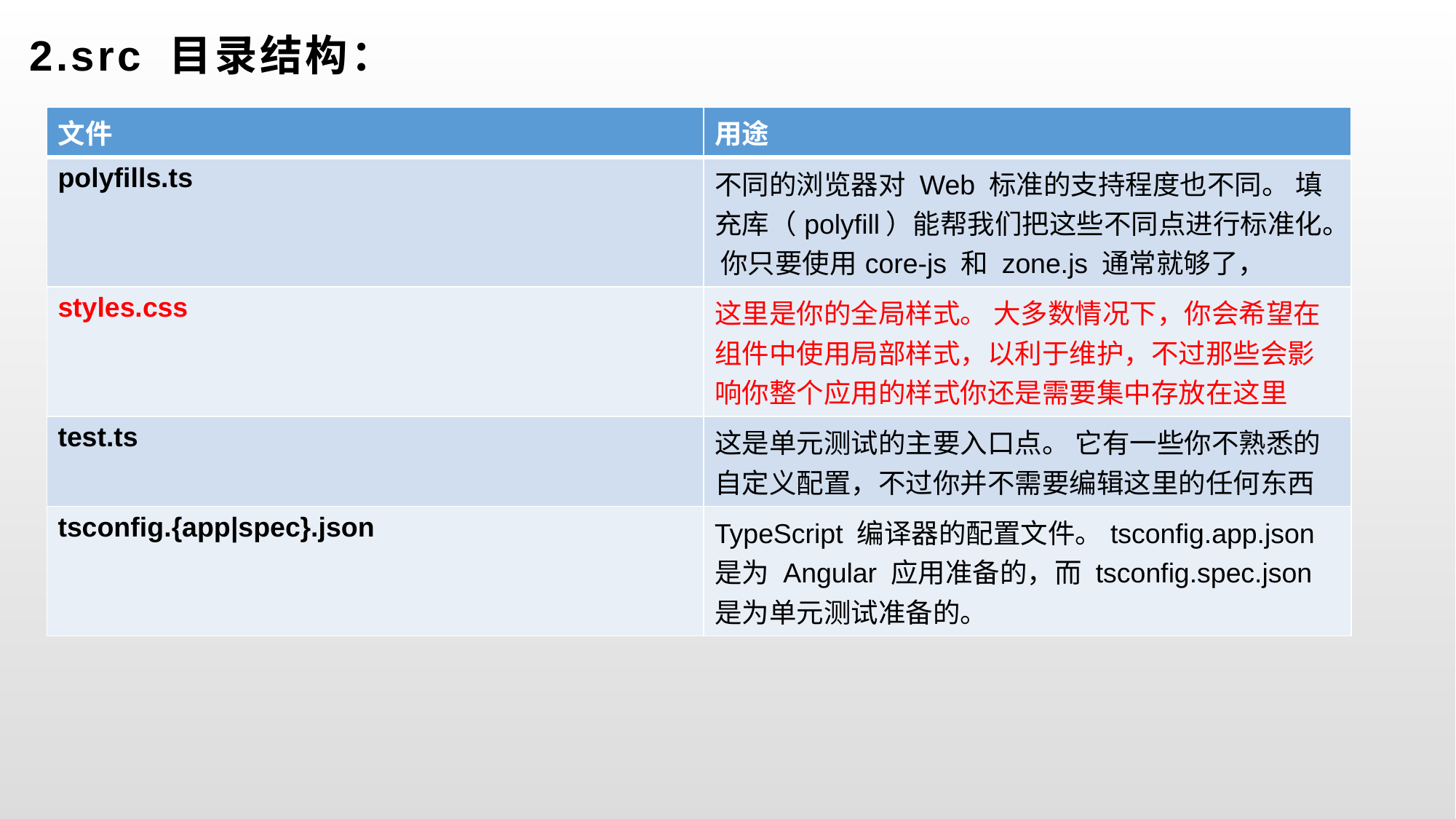

# 2.src 目录结构：
| 文件 | 用途 |
| --- | --- |
| polyfills.ts | 不同的浏览器对 Web 标准的支持程度也不同。 填充库（polyfill）能帮我们把这些不同点进行标准化。 你只要使用core-js 和 zone.js 通常就够了， |
| styles.css | 这里是你的全局样式。 大多数情况下，你会希望在组件中使用局部样式，以利于维护，不过那些会影响你整个应用的样式你还是需要集中存放在这里 |
| test.ts | 这是单元测试的主要入口点。 它有一些你不熟悉的自定义配置，不过你并不需要编辑这里的任何东西 |
| tsconfig.{app|spec}.json | TypeScript 编译器的配置文件。tsconfig.app.json 是为 Angular 应用准备的，而 tsconfig.spec.json 是为单元测试准备的。 |